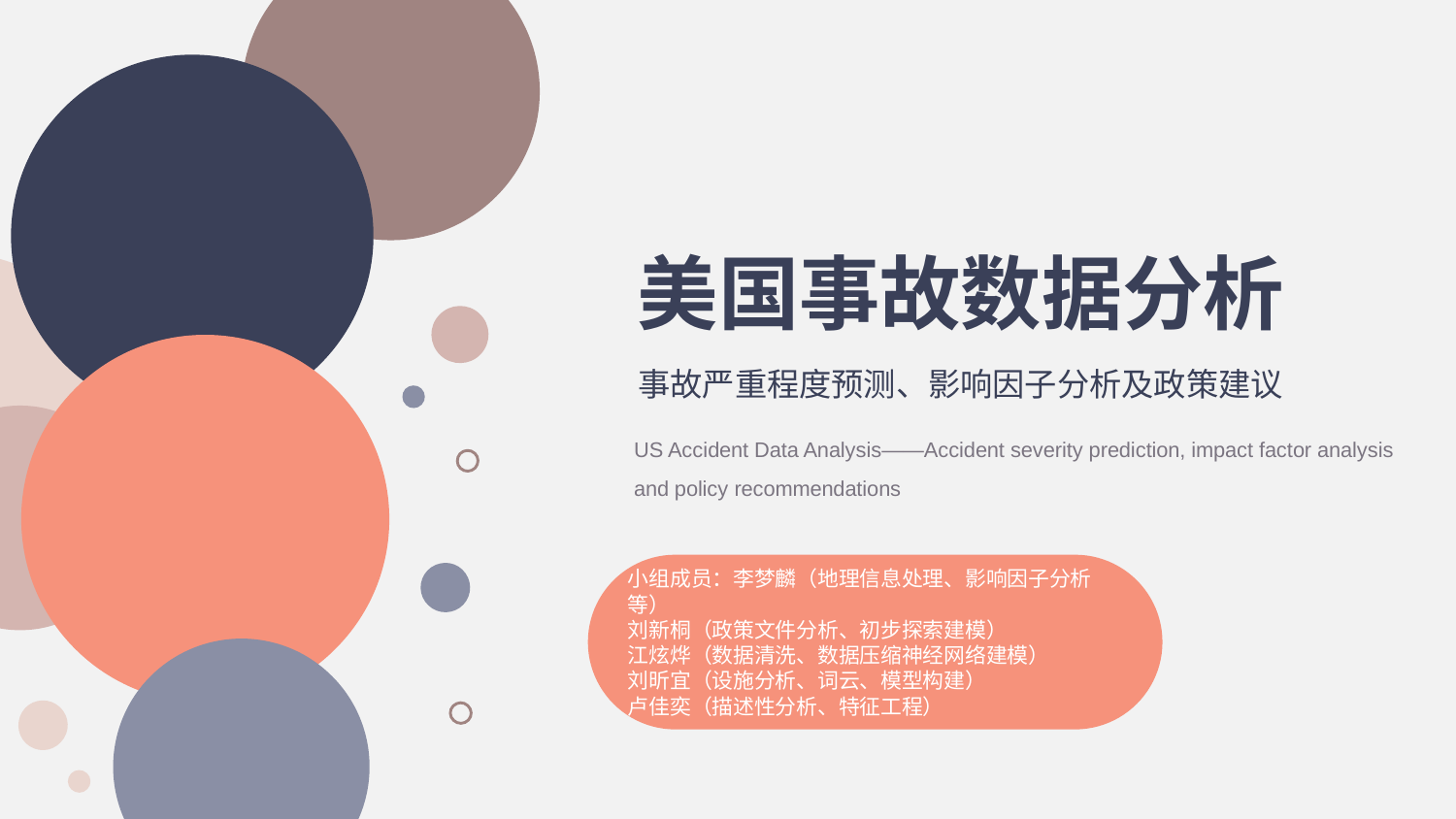

美国事故数据分析
事故严重程度预测、影响因子分析及政策建议
US Accident Data Analysis——Accident severity prediction, impact factor analysis and policy recommendations
小组成员：李梦麟（地理信息处理、影响因子分析等）
刘新桐（政策文件分析、初步探索建模）
江炫烨（数据清洗、数据压缩神经网络建模）
刘昕宜（设施分析、词云、模型构建）
卢佳奕（描述性分析、特征工程）